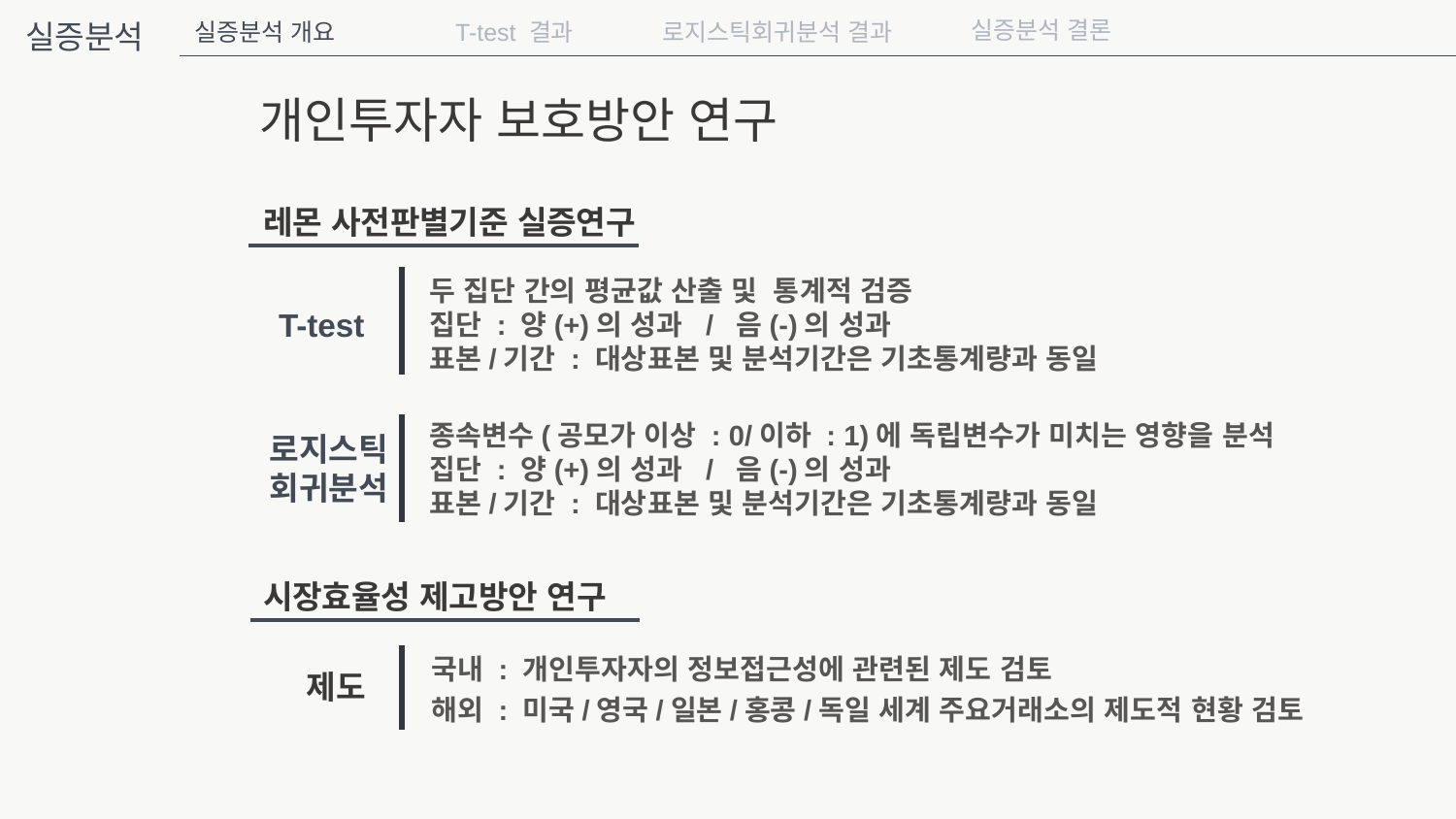

실증분석 결론
실증분석
실증분석 개요
T-test 결과
로지스틱회귀분석 결과
개인투자자 보호방안 연구
레몬 사전판별기준 실증연구
두 집단 간의 평균값 산출 및  통계적 검증
집단 : 양(+)의 성과  /  음(-)의 성과
표본/기간 : 대상표본 및 분석기간은 기초통계량과 동일
T-test
로지스틱
회귀분석
종속변수(공모가 이상 : 0/이하 : 1)에 독립변수가 미치는 영향을 분석
집단 : 양(+)의 성과  /  음(-)의 성과
표본/기간 : 대상표본 및 분석기간은 기초통계량과 동일
시장효율성 제고방안 연구
국내 : 개인투자자의 정보접근성에 관련된 제도 검토
해외 : 미국/영국/일본/홍콩/독일 세계 주요거래소의 제도적 현황 검토
제도